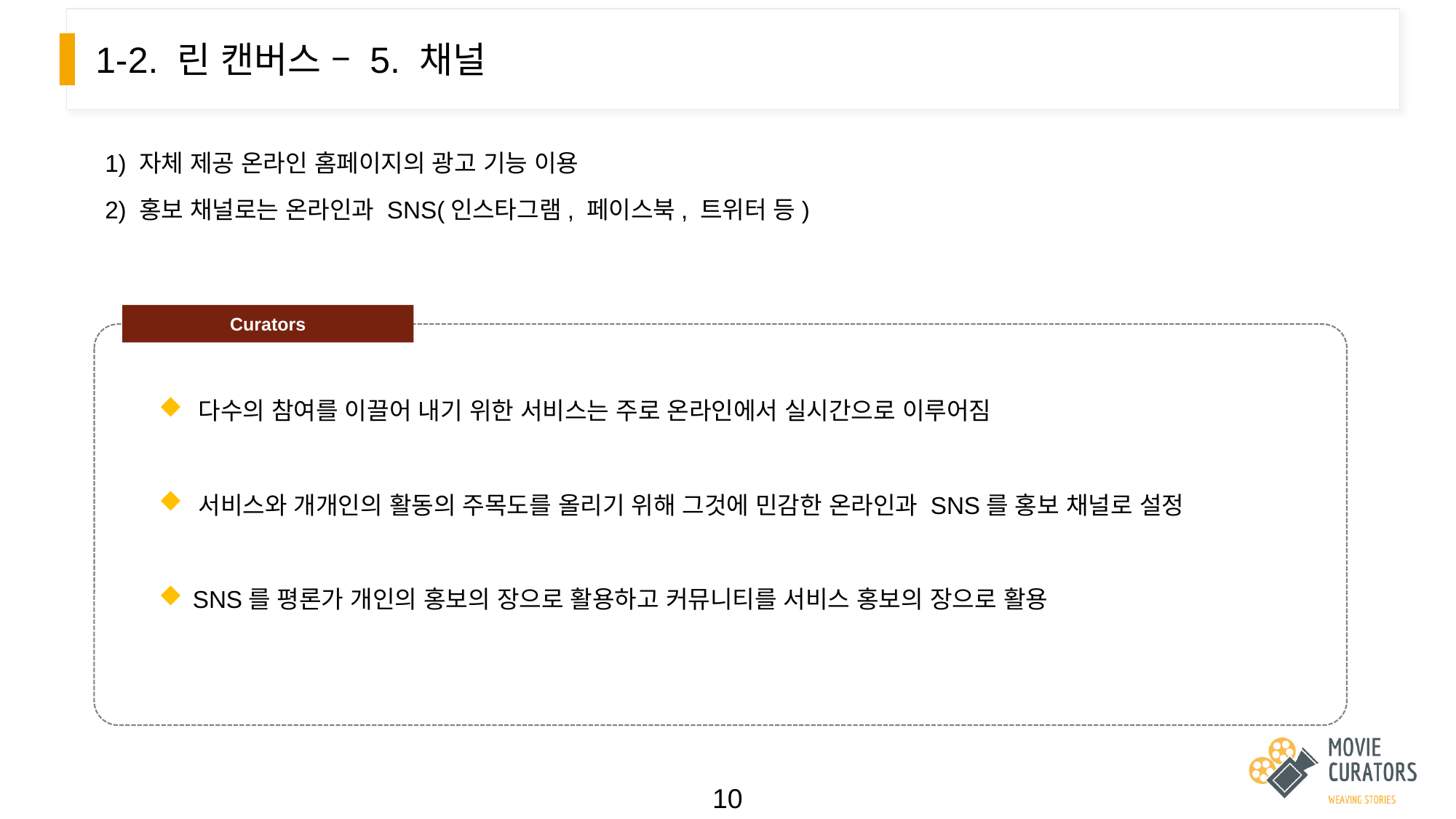

# 1-2. 린 캔버스 – 5. 채널
1) 자체 제공 온라인 홈페이지의 광고 기능 이용
2) 홍보 채널로는 온라인과 SNS(인스타그램, 페이스북, 트위터 등)
Curators

 다수의 참여를 이끌어 내기 위한 서비스는 주로 온라인에서 실시간으로 이루어짐

 서비스와 개개인의 활동의 주목도를 올리기 위해 그것에 민감한 온라인과 SNS를 홍보 채널로 설정

 SNS를 평론가 개인의 홍보의 장으로 활용하고 커뮤니티를 서비스 홍보의 장으로 활용
10